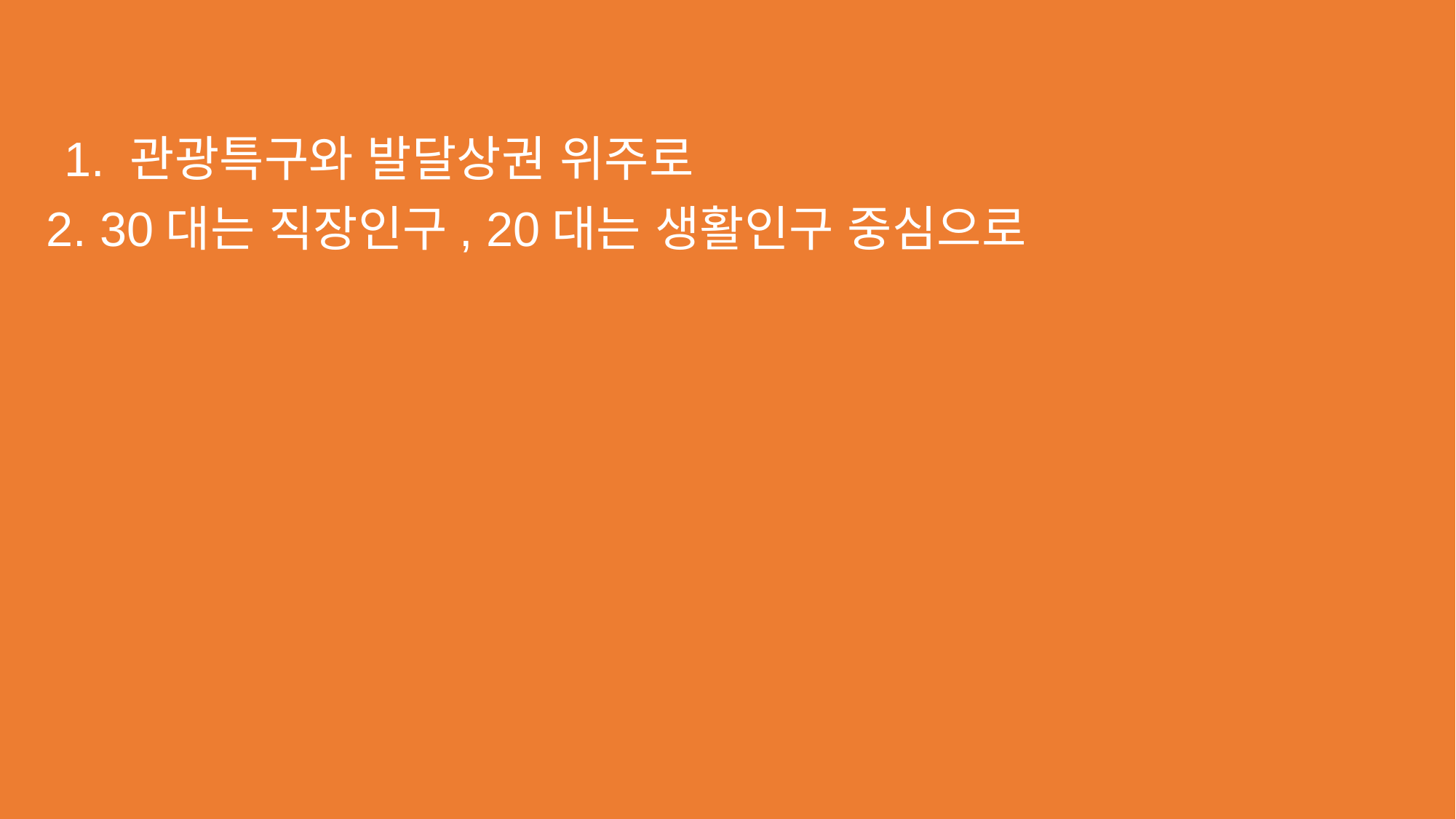

1. 관광특구와 발달상권 위주로
2. 30대는 직장인구, 20대는 생활인구 중심으로